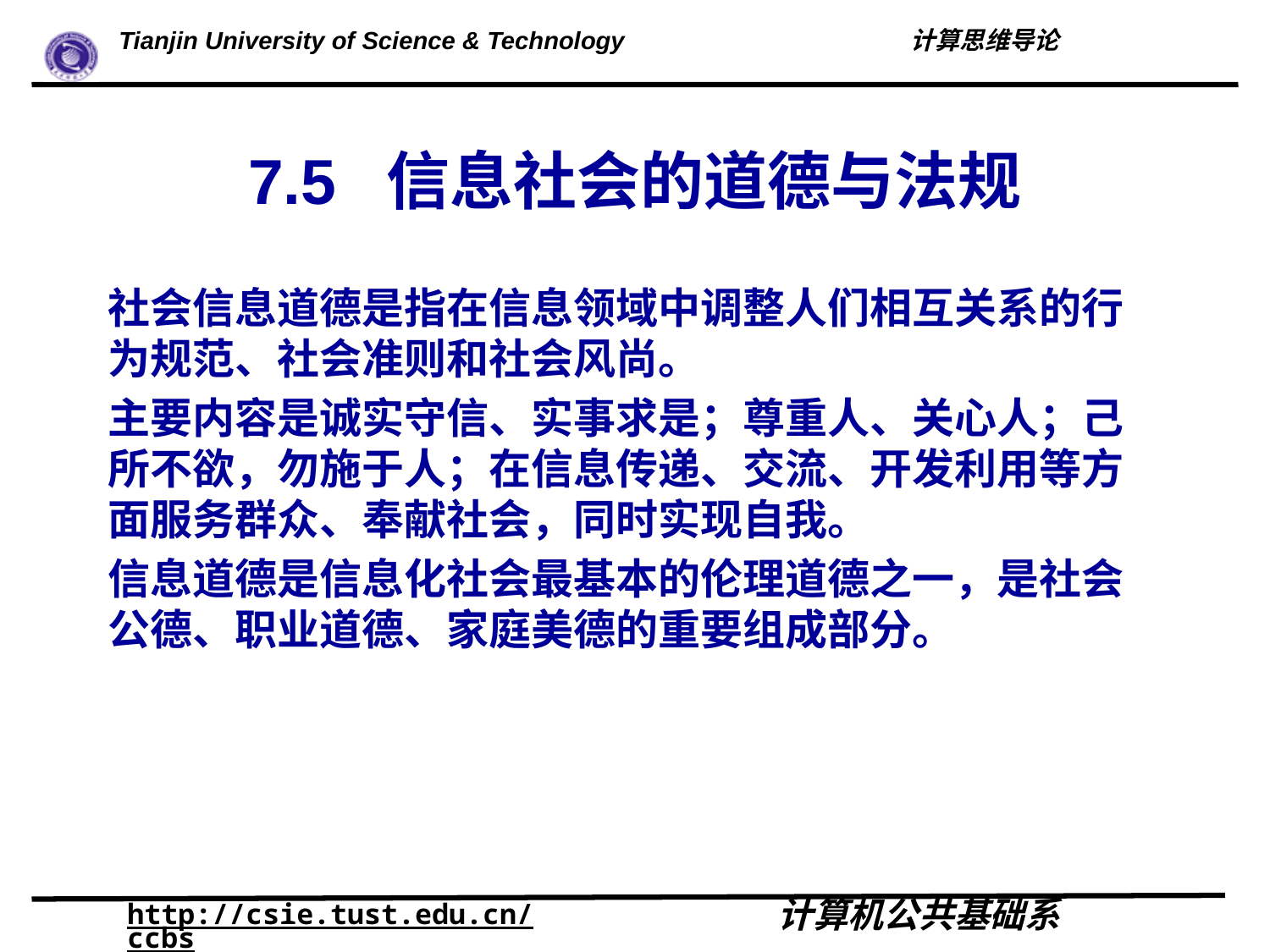

# 7.5  信息社会的道德与法规
社会信息道德是指在信息领域中调整人们相互关系的行为规范、社会准则和社会风尚。
主要内容是诚实守信、实事求是；尊重人、关心人；己所不欲，勿施于人；在信息传递、交流、开发利用等方面服务群众、奉献社会，同时实现自我。
信息道德是信息化社会最基本的伦理道德之一，是社会公德、职业道德、家庭美德的重要组成部分。